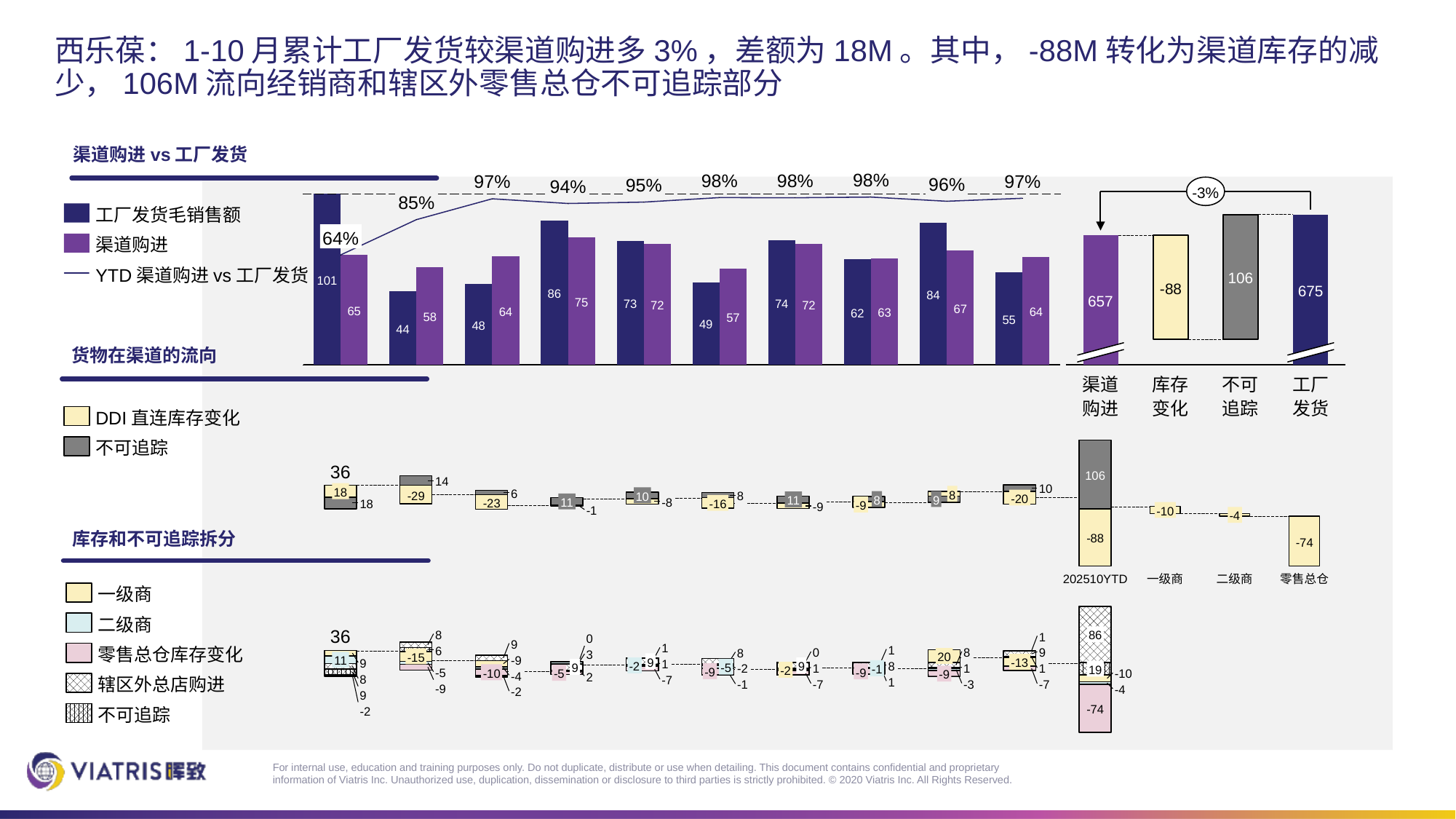

# 西乐葆：1-10月累计工厂发货较渠道购进多3%，差额为18M。其中，-88M转化为渠道库存的减少，106M流向经销商和辖区外零售总仓不可追踪部分
渠道购进vs工厂发货
98%
98%
98%
97%
97%
96%
95%
94%

-3%

### Chart

| Category |  |  |  |
|---|---|---|---|
85%
工厂发货毛销售额

### Chart

| Category |  |  |
|---|---|---|
64%
渠道购进

YTD渠道购进vs工厂发货
106
101
-88
675
86
84
657
75
74
73
72
72
67
65
64
64
63
62
58
57
55
49
48
44
货物在渠道的流向

渠道购进
库存变化
不可追踪
工厂发货
DDI直连库存变化

### Chart

| Category |  |  |  |
|---|---|---|---|
不可追踪

36
106
14
10
18
6
8
-29
8
10
-20
8
9
11
-8
11
-23
18
-16
-9

### Chart

| Category |  |  |
|---|---|---|
-9
-1
-10

-4
库存和不可追踪拆分
-88
-74
202510YTD
一级商
二级商
零售总仓
一级商

### Chart

| Category |  |  |  |  |  |  |
|---|---|---|---|---|---|---|
二级商

36
8
86
1
0
9
1
零售总仓库存变化
1
6

8
0
9
8
3
20
-15
-9
11
9
-13
9
1
8
-2
9
-5
9
1
1
1
-2
-1
19
-2
-9
-9
-5
-10
-5
-10
-9
-4
2
8
辖区外总店购进
-7

1

-3
-7
-7
-1
-9
-4
-2
9
-74
不可追踪
-2